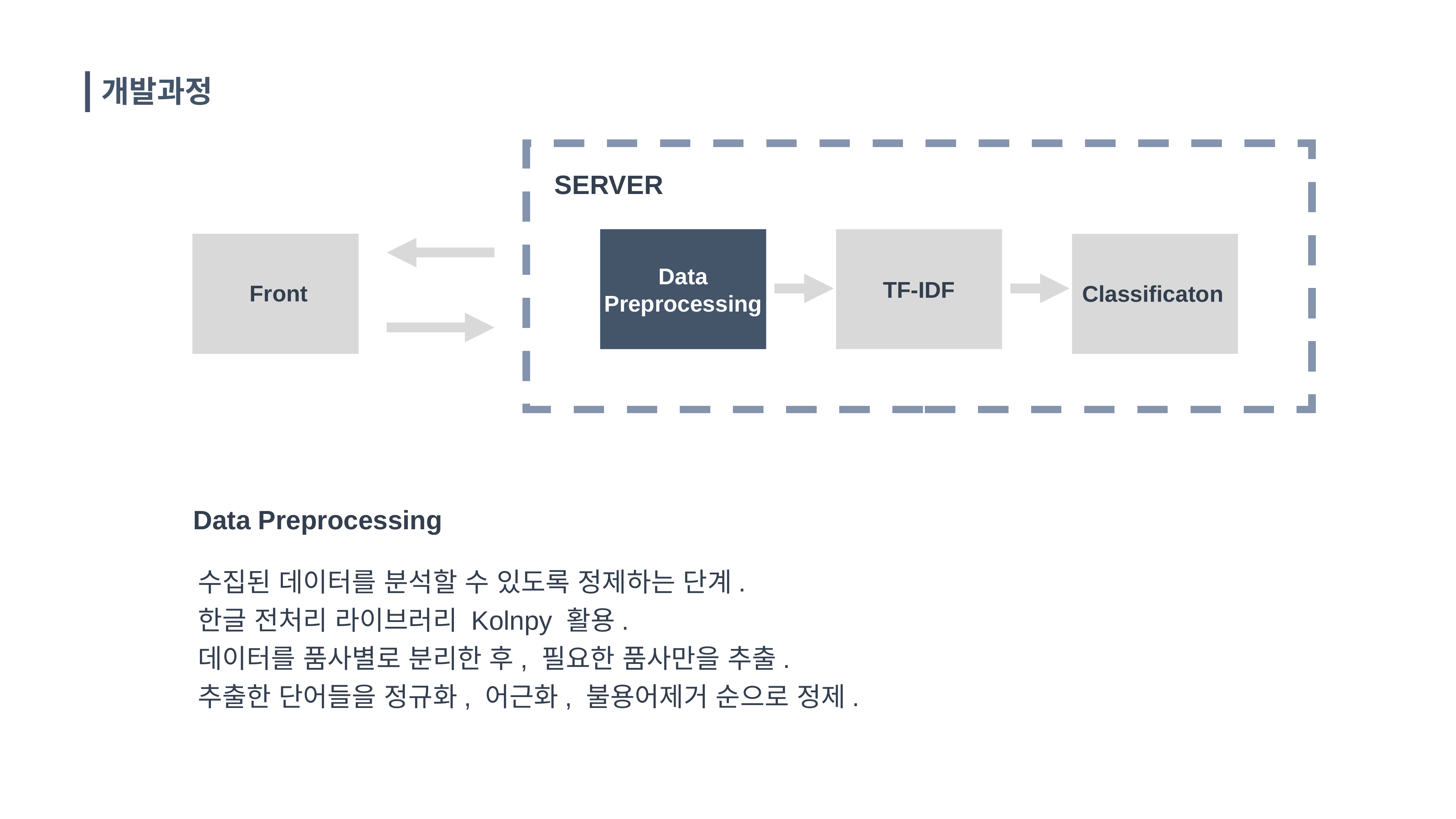

개발과정

SERVER

Data
Preprocessing
TF-IDF
Front
Classificaton
Data Preprocessing
수집된 데이터를 분석할 수 있도록 정제하는 단계.
한글 전처리 라이브러리 Kolnpy 활용.
데이터를 품사별로 분리한 후, 필요한 품사만을 추출.
추출한 단어들을 정규화, 어근화, 불용어제거 순으로 정제.